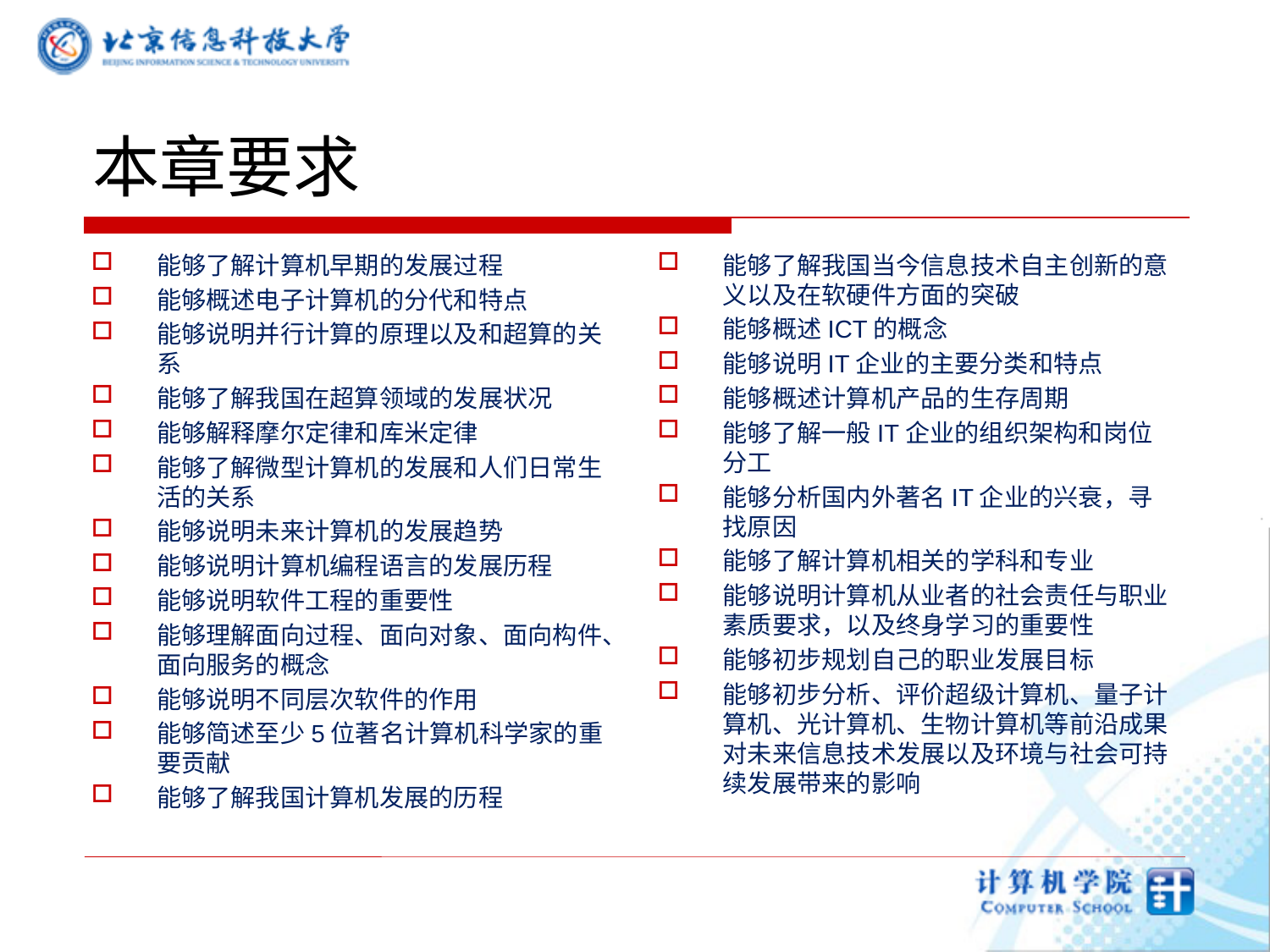

# 本章要求
能够了解计算机早期的发展过程
能够概述电子计算机的分代和特点
能够说明并行计算的原理以及和超算的关系
能够了解我国在超算领域的发展状况
能够解释摩尔定律和库米定律
能够了解微型计算机的发展和人们日常生活的关系
能够说明未来计算机的发展趋势
能够说明计算机编程语言的发展历程
能够说明软件工程的重要性
能够理解面向过程、面向对象、面向构件、面向服务的概念
能够说明不同层次软件的作用
能够简述至少5位著名计算机科学家的重要贡献
能够了解我国计算机发展的历程
能够了解我国当今信息技术自主创新的意义以及在软硬件方面的突破
能够概述ICT的概念
能够说明IT企业的主要分类和特点
能够概述计算机产品的生存周期
能够了解一般IT企业的组织架构和岗位分工
能够分析国内外著名IT企业的兴衰，寻找原因
能够了解计算机相关的学科和专业
能够说明计算机从业者的社会责任与职业素质要求，以及终身学习的重要性
能够初步规划自己的职业发展目标
能够初步分析、评价超级计算机、量子计算机、光计算机、生物计算机等前沿成果对未来信息技术发展以及环境与社会可持续发展带来的影响